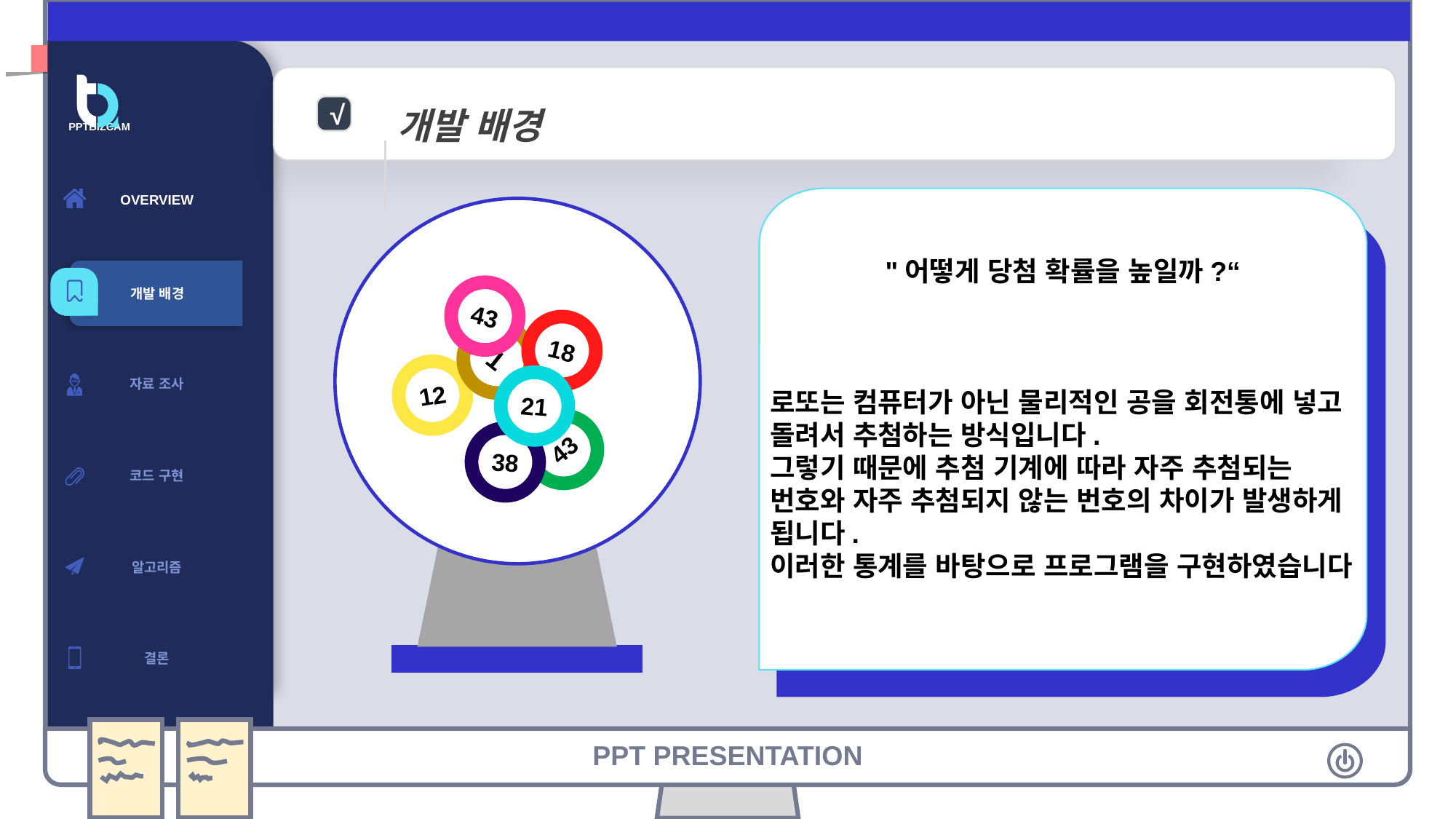

개발 배경

√
PPTBIZCAM
| OVERVIEW |
| --- |
| 개발 배경 |
| 자료 조사 |
| 코드 구현 |
| 알고리즘 |
| 결론 |

"어떻게 당첨 확률을 높일까?“

로또는 컴퓨터가 아닌 물리적인 공을 회전통에 넣고 돌려서 추첨하는 방식입니다.
그렇기 때문에 추첨 기계에 따라 자주 추첨되는 번호와 자주 추첨되지 않는 번호의 차이가 발생하게 됩니다.
이러한 통계를 바탕으로 프로그램을 구현하였습니다

개발 배경

43

18
1

12
21

43

38

PPT PRESENTATION